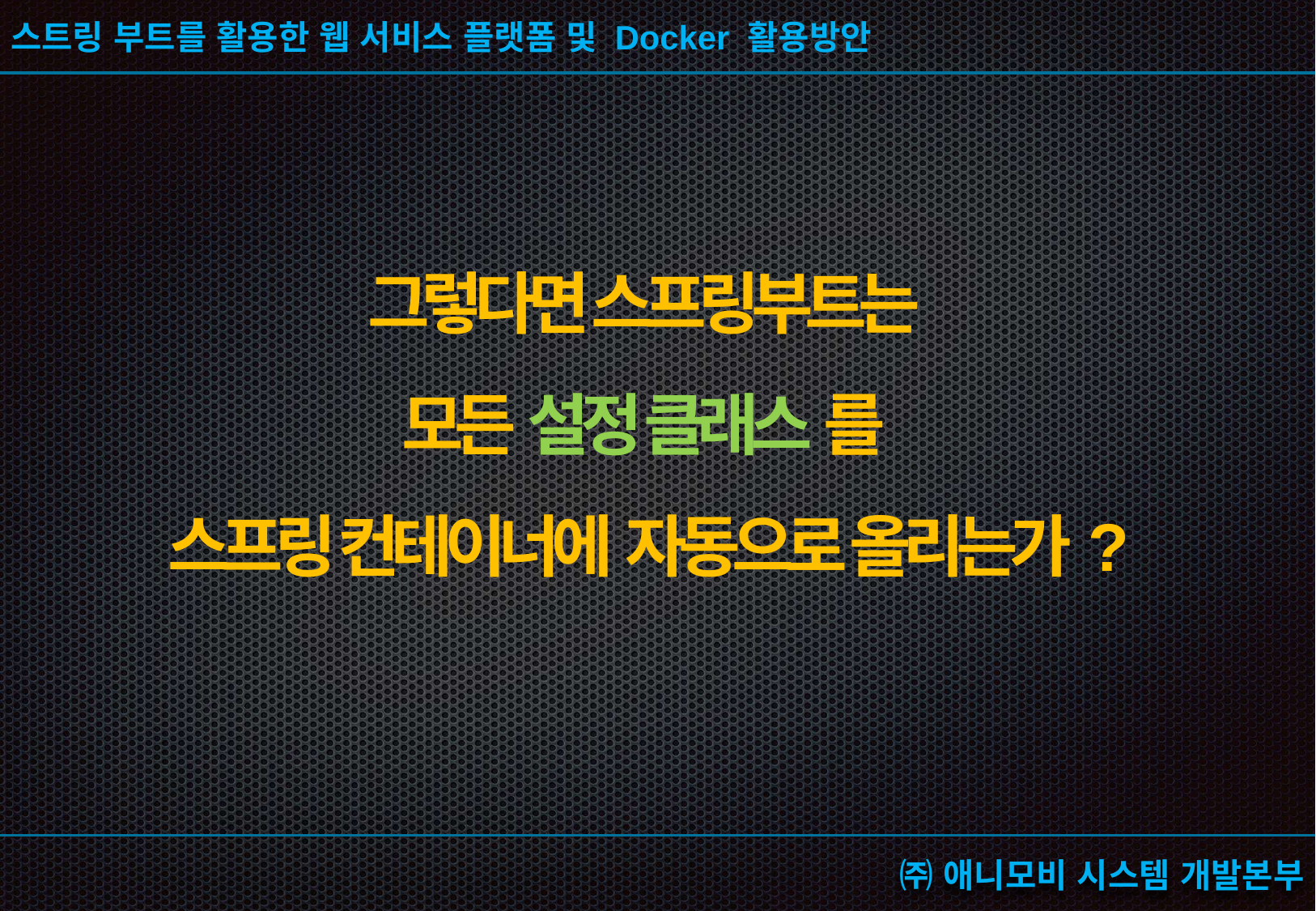

# 그렇다면 스프링부트는 모든 설정 클래스 를 스프링 컨테이너에  자동으로 올리는가?